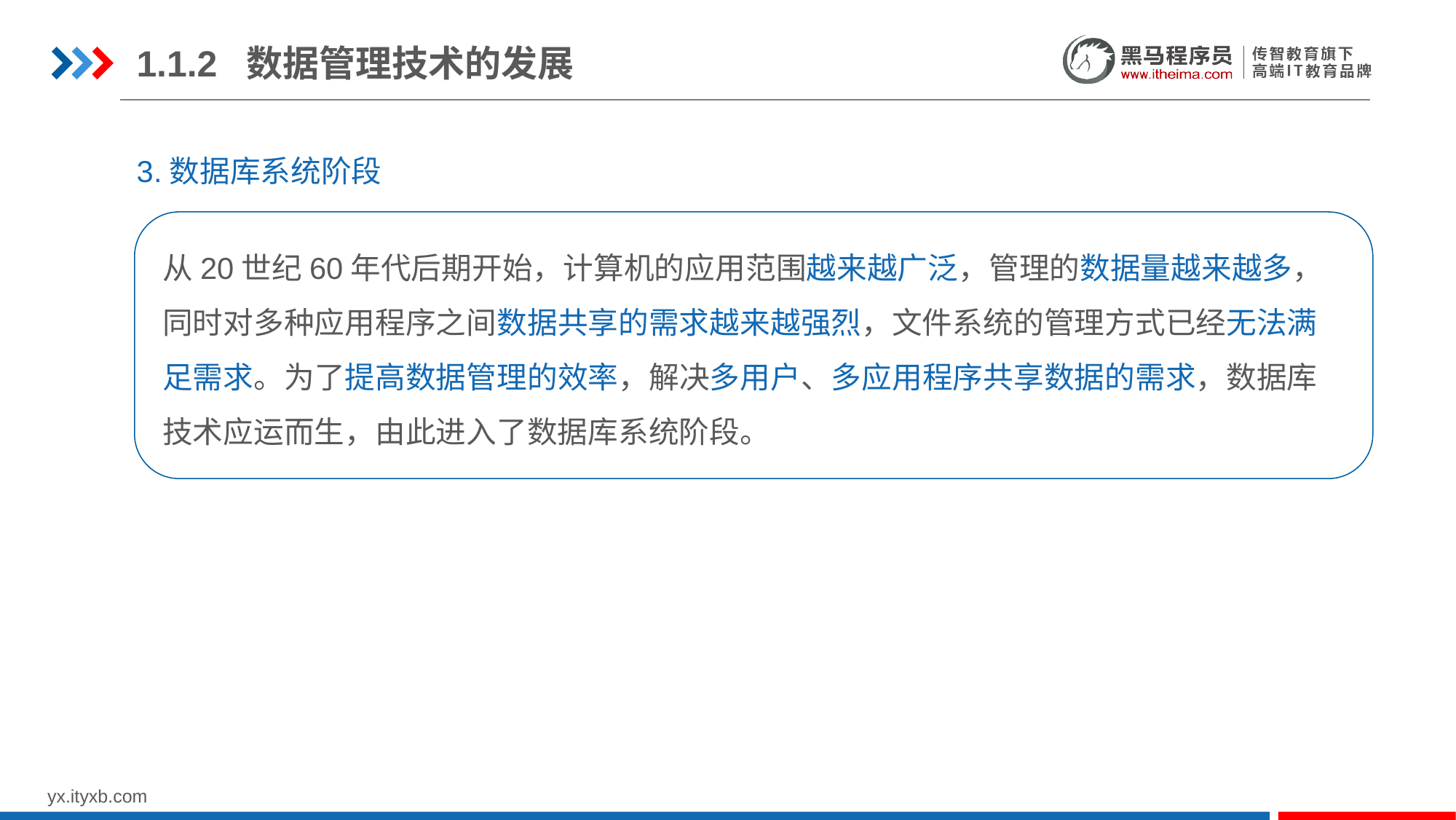

1.1.2  数据管理技术的发展
3.数据库系统阶段

从20世纪60年代后期开始，计算机的应用范围越来越广泛，管理的数据量越来越多，同时对多种应用程序之间数据共享的需求越来越强烈，文件系统的管理方式已经无法满足需求。为了提高数据管理的效率，解决多用户、多应用程序共享数据的需求，数据库技术应运而生，由此进入了数据库系统阶段。